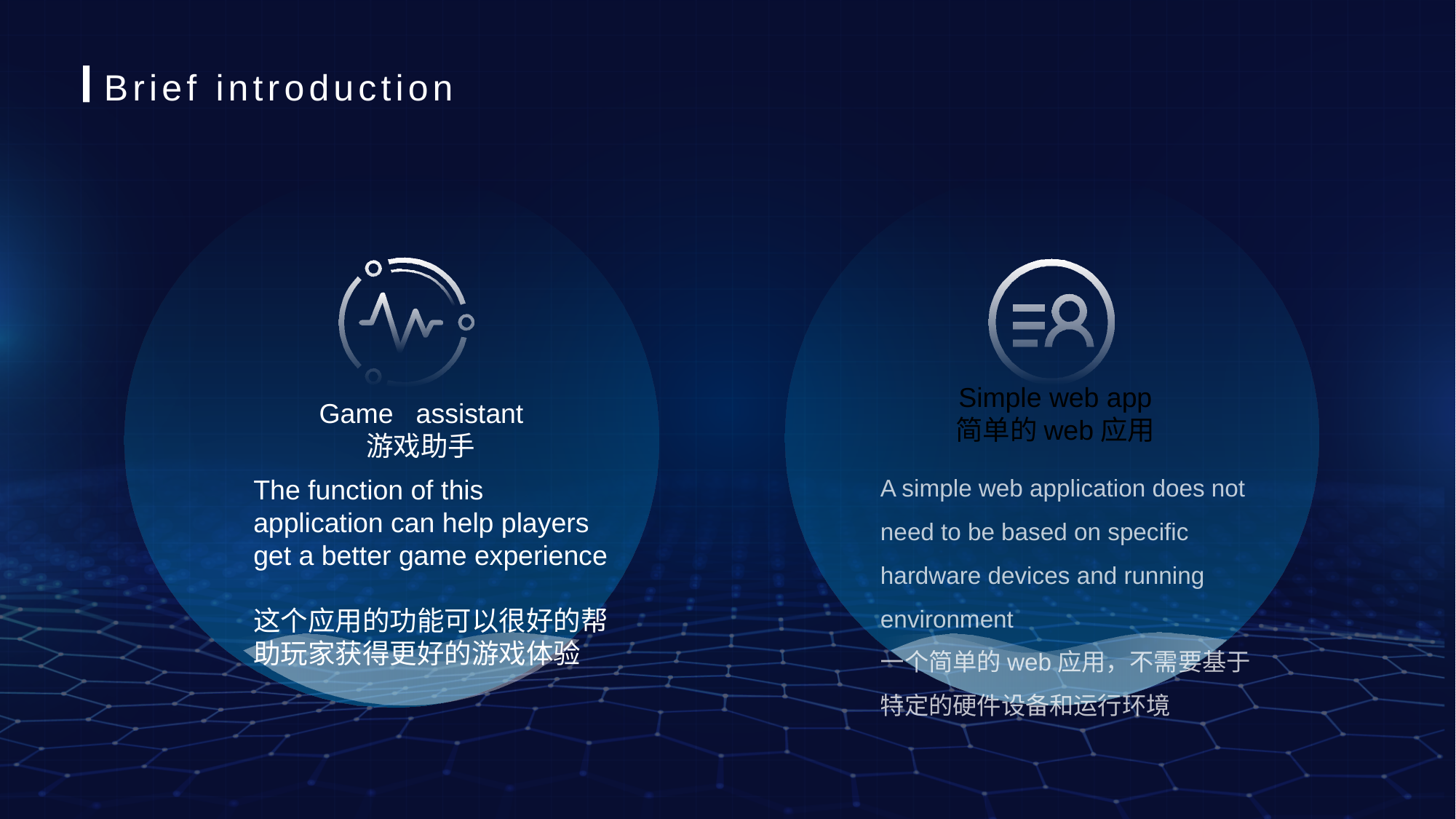

Brief introduction

Simple web app
简单的web应用

  Game   assistant
         游戏助手
A simple web application does not need to be based on specific hardware devices and running environment
一个简单的web应用，不需要基于特定的硬件设备和运行环境
The function of this application can help players get a better game experience

这个应用的功能可以很好的帮助玩家获得更好的游戏体验